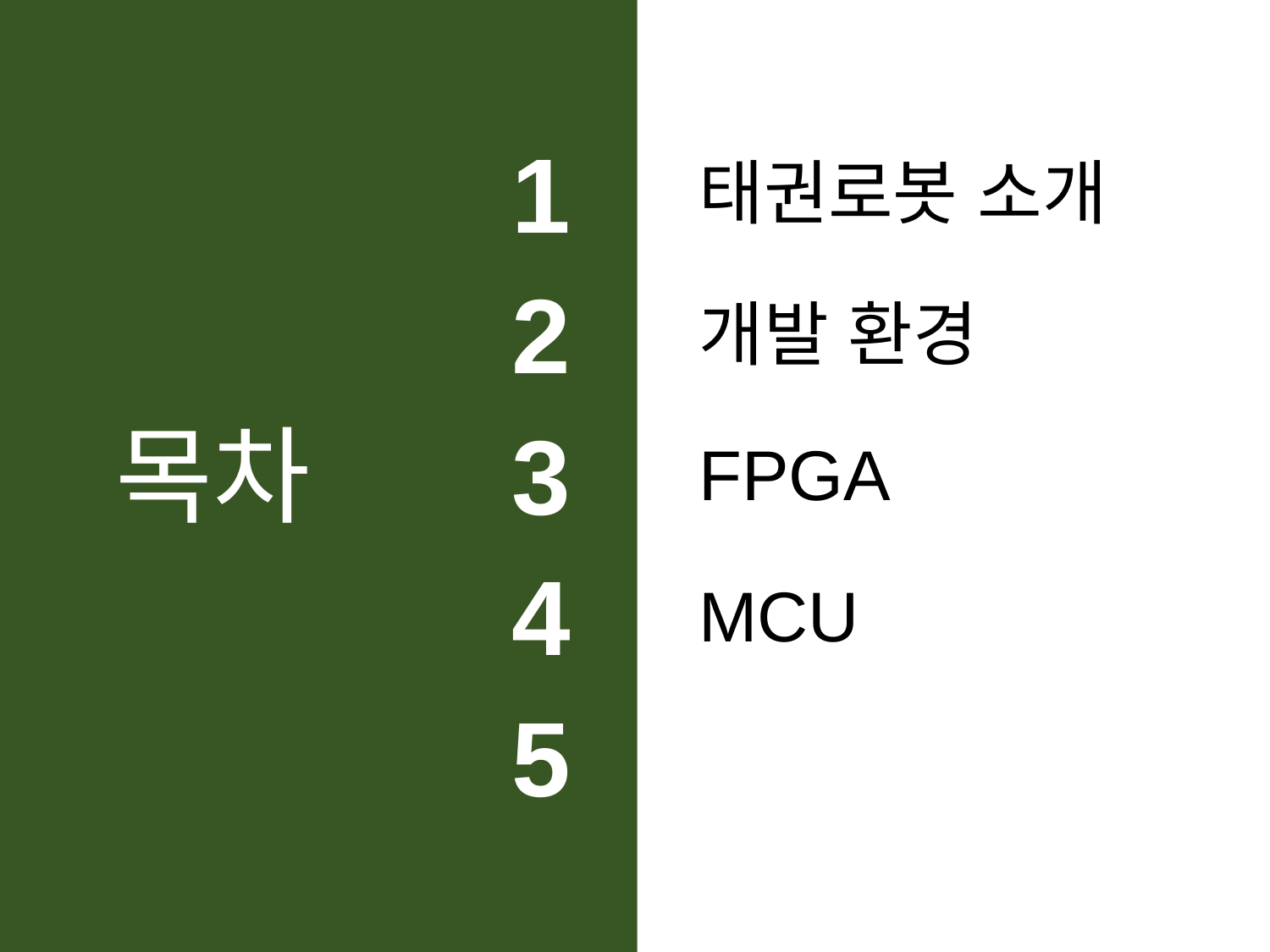

1
태권로봇 소개
2
개발 환경
목차
3
FPGA
4
MCU
5